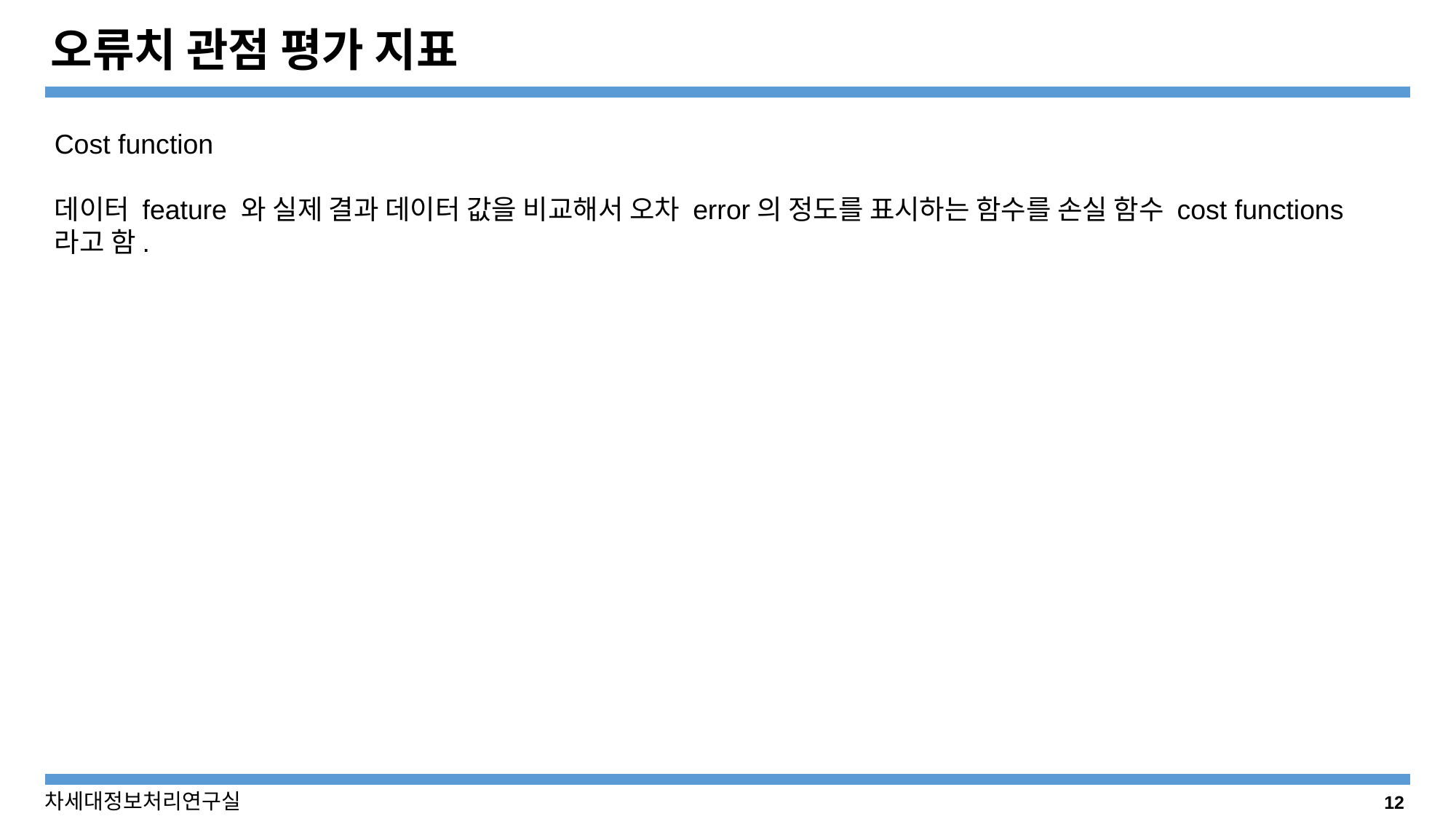

# 오류치 관점 평가 지표
Cost function

데이터 feature 와 실제 결과 데이터 값을 비교해서 오차 error의 정도를 표시하는 함수를 손실 함수 cost functions 라고 함.
12